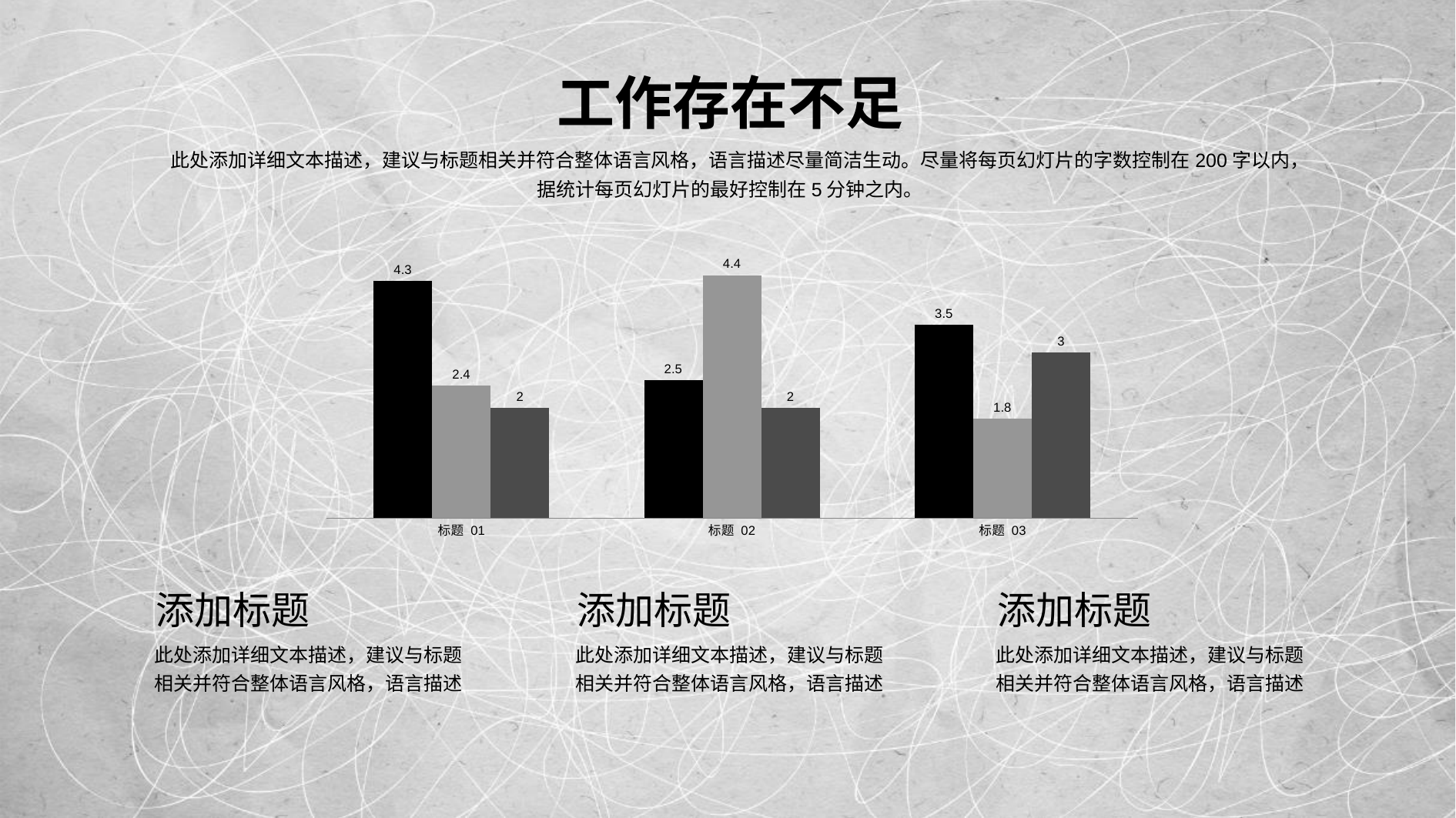

工作存在不足
此处添加详细文本描述，建议与标题相关并符合整体语言风格，语言描述尽量简洁生动。尽量将每页幻灯片的字数控制在200字以内，
据统计每页幻灯片的最好控制在5分钟之内。

### Chart

| Category | 列1 | 列2 | 列3 |
|---|---|---|---|
| 标题 01 | 4.3 | 2.4 | 2.0 |
| 标题 02 | 2.5 | 4.4 | 2.0 |
| 标题 03 | 3.5 | 1.8 | 3.0 |
添加标题
此处添加详细文本描述，建议与标题相关并符合整体语言风格，语言描述
添加标题
此处添加详细文本描述，建议与标题相关并符合整体语言风格，语言描述
添加标题
此处添加详细文本描述，建议与标题相关并符合整体语言风格，语言描述